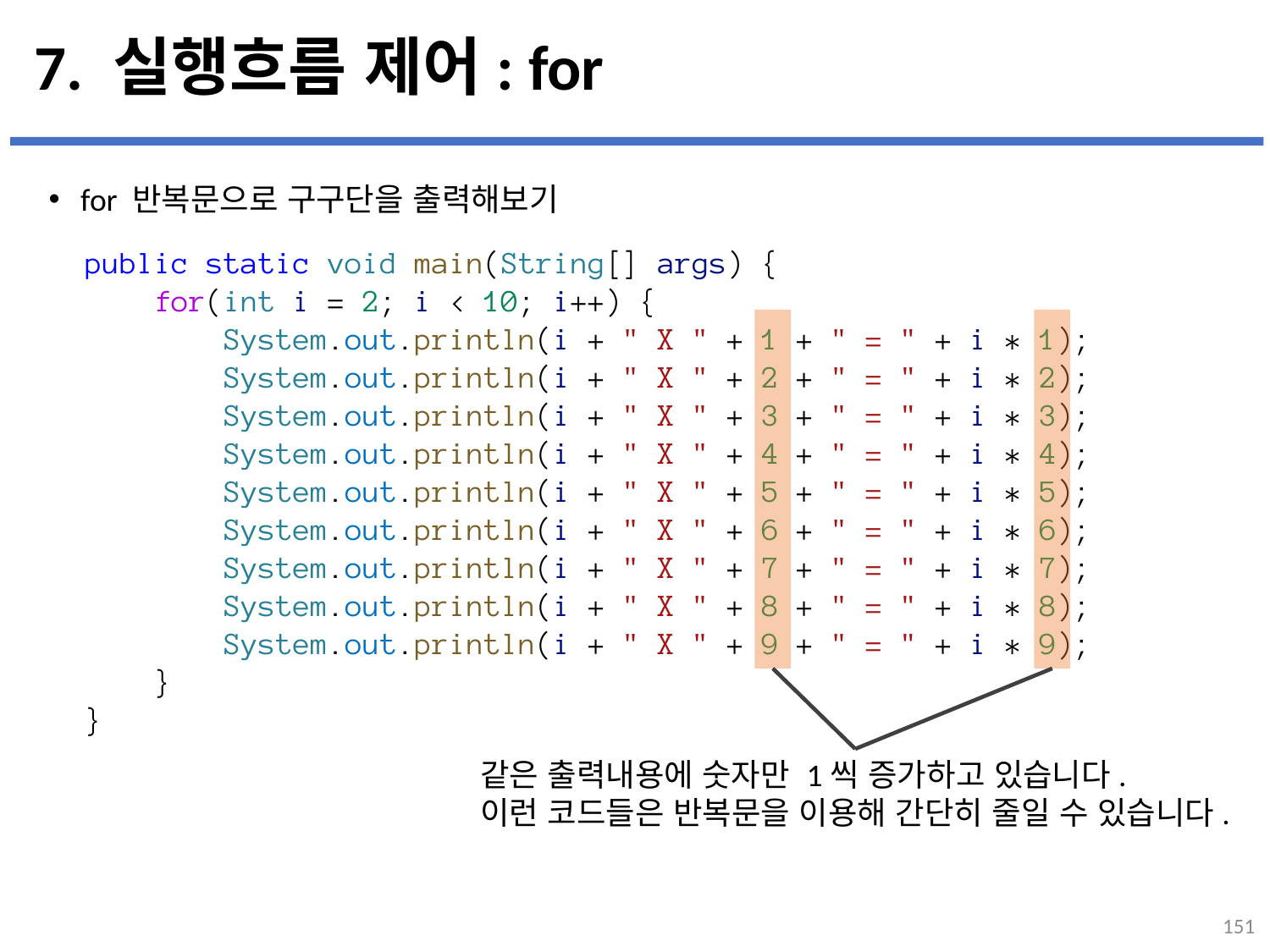

# 7. 실행흐름 제어: for
for 반복문으로 구구단을 출력해보기
...

설명
public static void main(String[] args) {
    for(int i = 2; i < 10; i++) {
        System.out.println(i + " X " + 1 + " = " + i * 1);
        System.out.println(i + " X " + 2 + " = " + i * 2);
        System.out.println(i + " X " + 3 + " = " + i * 3);
        System.out.println(i + " X " + 4 + " = " + i * 4);
        System.out.println(i + " X " + 5 + " = " + i * 5);
        System.out.println(i + " X " + 6 + " = " + i * 6);
        System.out.println(i + " X " + 7 + " = " + i * 7);
        System.out.println(i + " X " + 8 + " = " + i * 8);
        System.out.println(i + " X " + 9 + " = " + i * 9);
    }
}

같은 출력내용에 숫자만 1씩 증가하고 있습니다.
이런 코드들은 반복문을 이용해 간단히 줄일 수 있습니다.
151